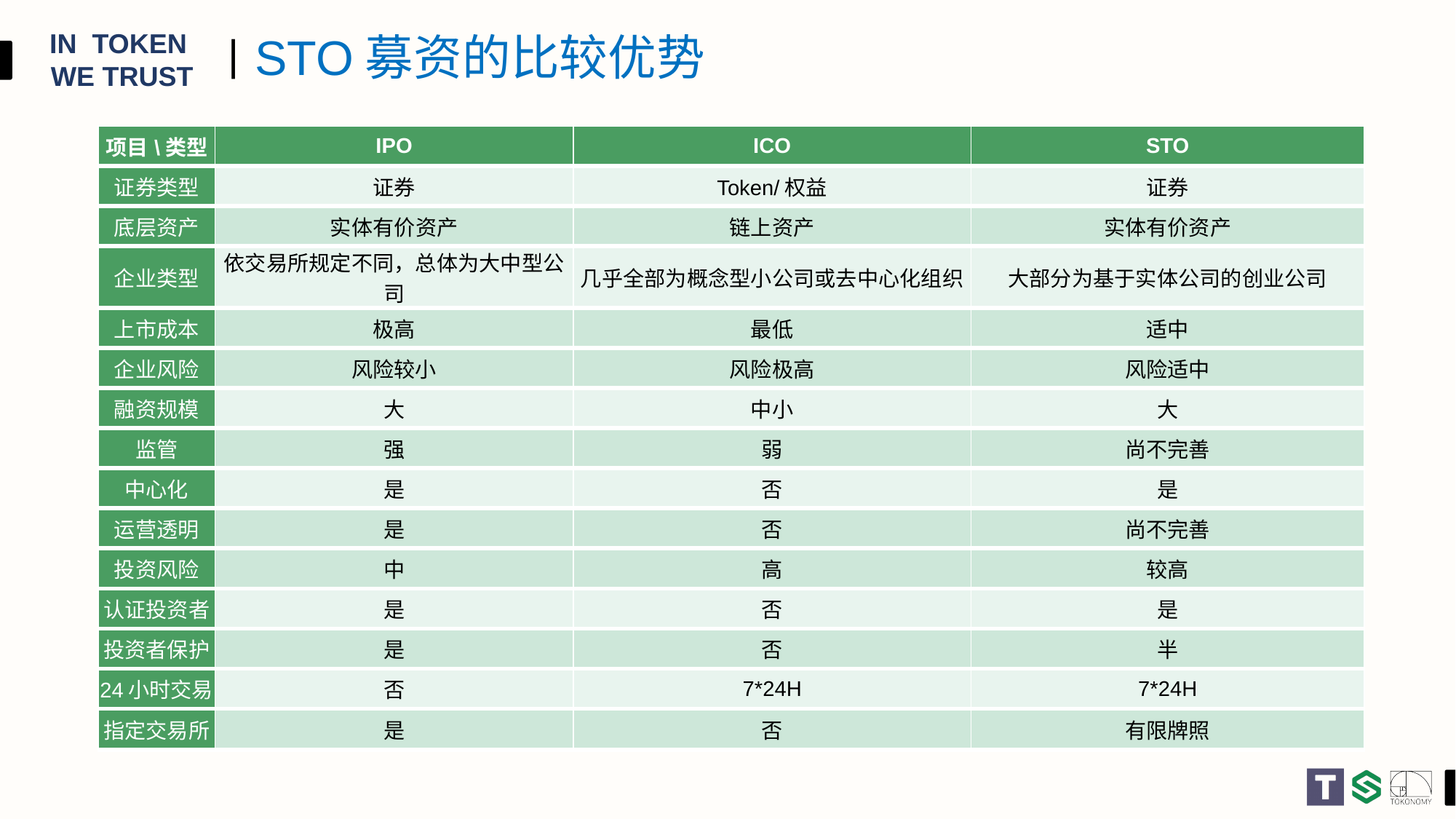

# STO募资的比较优势
| 项目\类型 | IPO | ICO | STO |
| --- | --- | --- | --- |
| 证券类型 | 证券 | Token/权益 | 证券 |
| 底层资产 | 实体有价资产 | 链上资产 | 实体有价资产 |
| 企业类型 | 依交易所规定不同，总体为大中型公司 | 几乎全部为概念型小公司或去中心化组织 | 大部分为基于实体公司的创业公司 |
| 上市成本 | 极高 | 最低 | 适中 |
| 企业风险 | 风险较小 | 风险极高 | 风险适中 |
| 融资规模 | 大 | 中小 | 大 |
| 监管 | 强 | 弱 | 尚不完善 |
| 中心化 | 是 | 否 | 是 |
| 运营透明 | 是 | 否 | 尚不完善 |
| 投资风险 | 中 | 高 | 较高 |
| 认证投资者 | 是 | 否 | 是 |
| 投资者保护 | 是 | 否 | 半 |
| 24小时交易 | 否 | 7\*24H | 7\*24H |
| 指定交易所 | 是 | 否 | 有限牌照 |